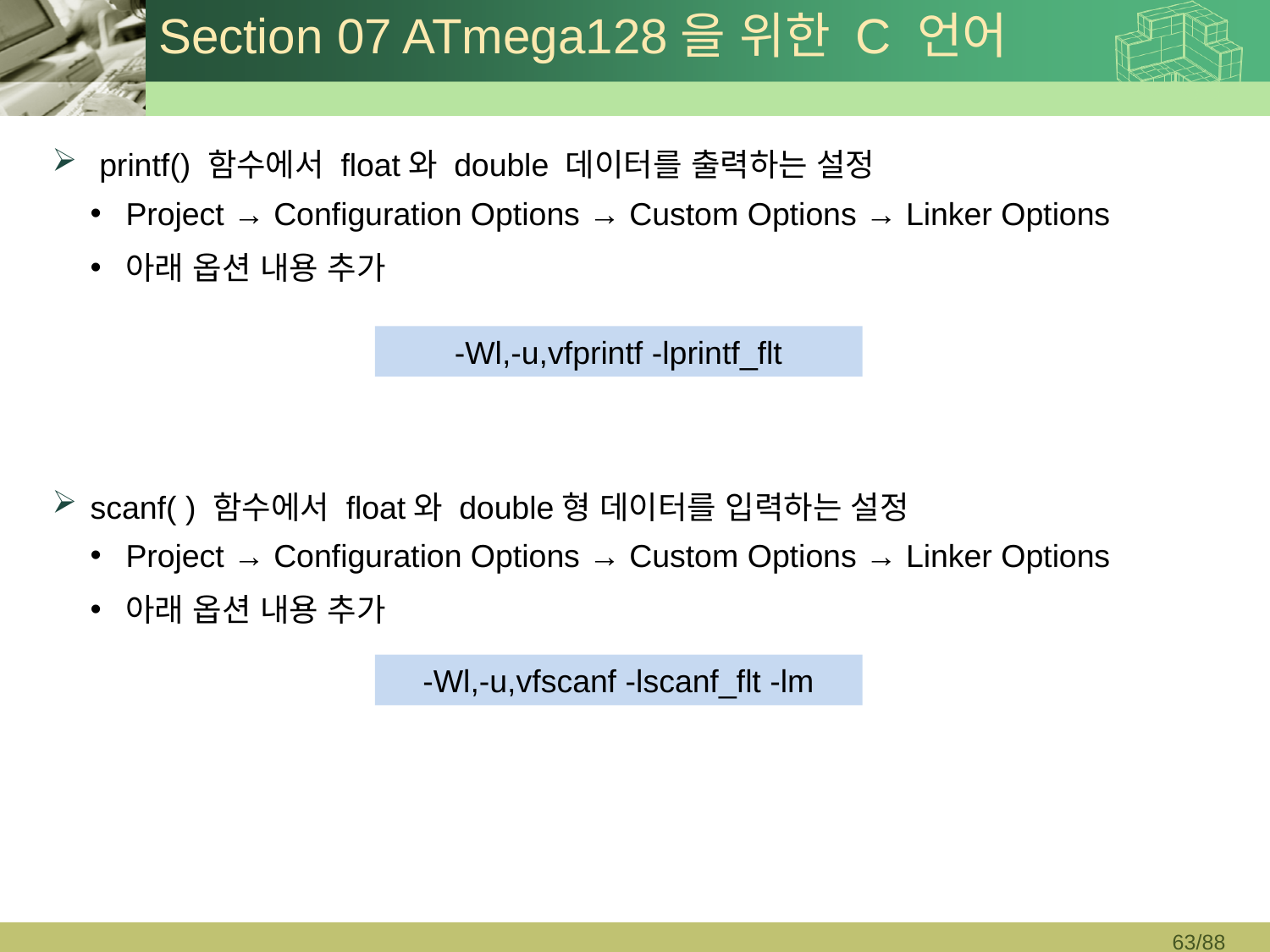

# Section 07 ATmega128을 위한 C 언어
 printf() 함수에서 float와 double 데이터를 출력하는 설정
Project → Configuration Options → Custom Options → Linker Options
아래 옵션 내용 추가

scanf( ) 함수에서 float와 double형 데이터를 입력하는 설정
Project → Configuration Options → Custom Options → Linker Options
아래 옵션 내용 추가

-Wl,-u,vfprintf -lprintf_flt
-Wl,-u,vfscanf -lscanf_flt -lm